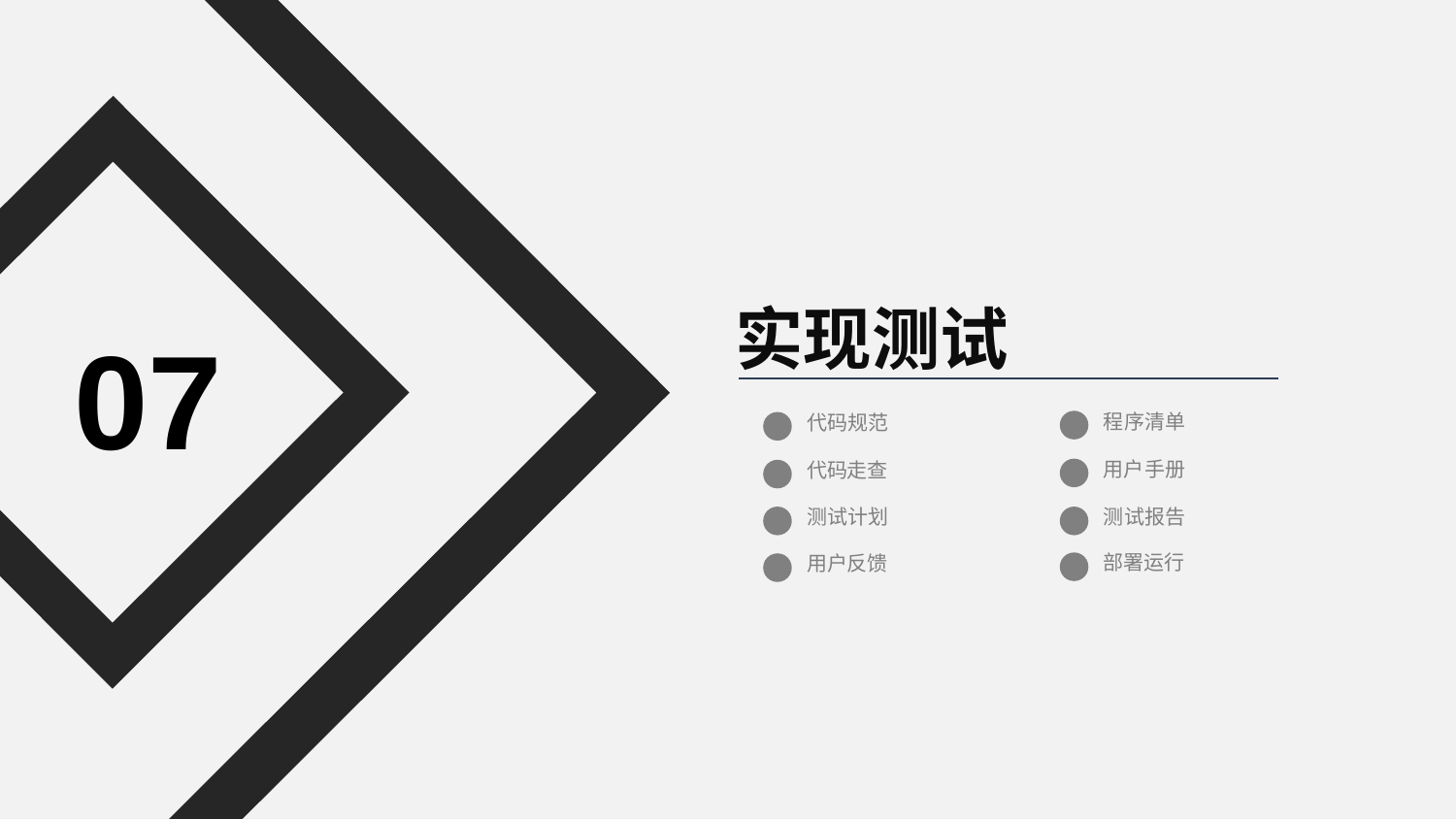

实现测试
07
程序清单

代码规范

用户手册

代码走查

测试计划

测试报告

部署运行

用户反馈